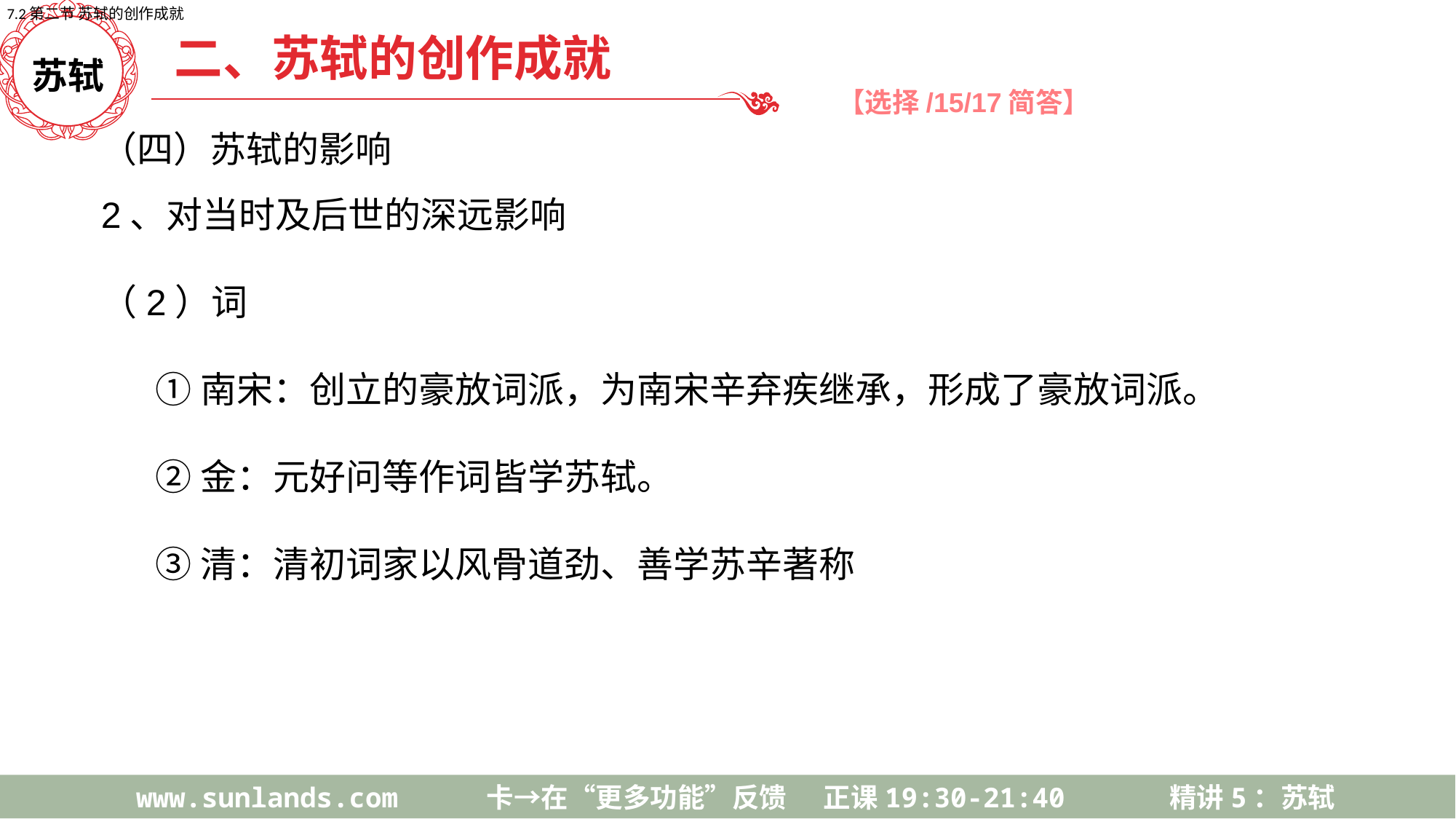

7.2第二节 苏轼的创作成就

二、苏轼的创作成就
苏轼
【选择/15/17简答】

（四）苏轼的影响
2、对当时及后世的深远影响
（2）词
①南宋：创立的豪放词派，为南宋辛弃疾继承，形成了豪放词派。
②金：元好问等作词皆学苏轼。
③清：清初词家以风骨道劲、善学苏辛著称